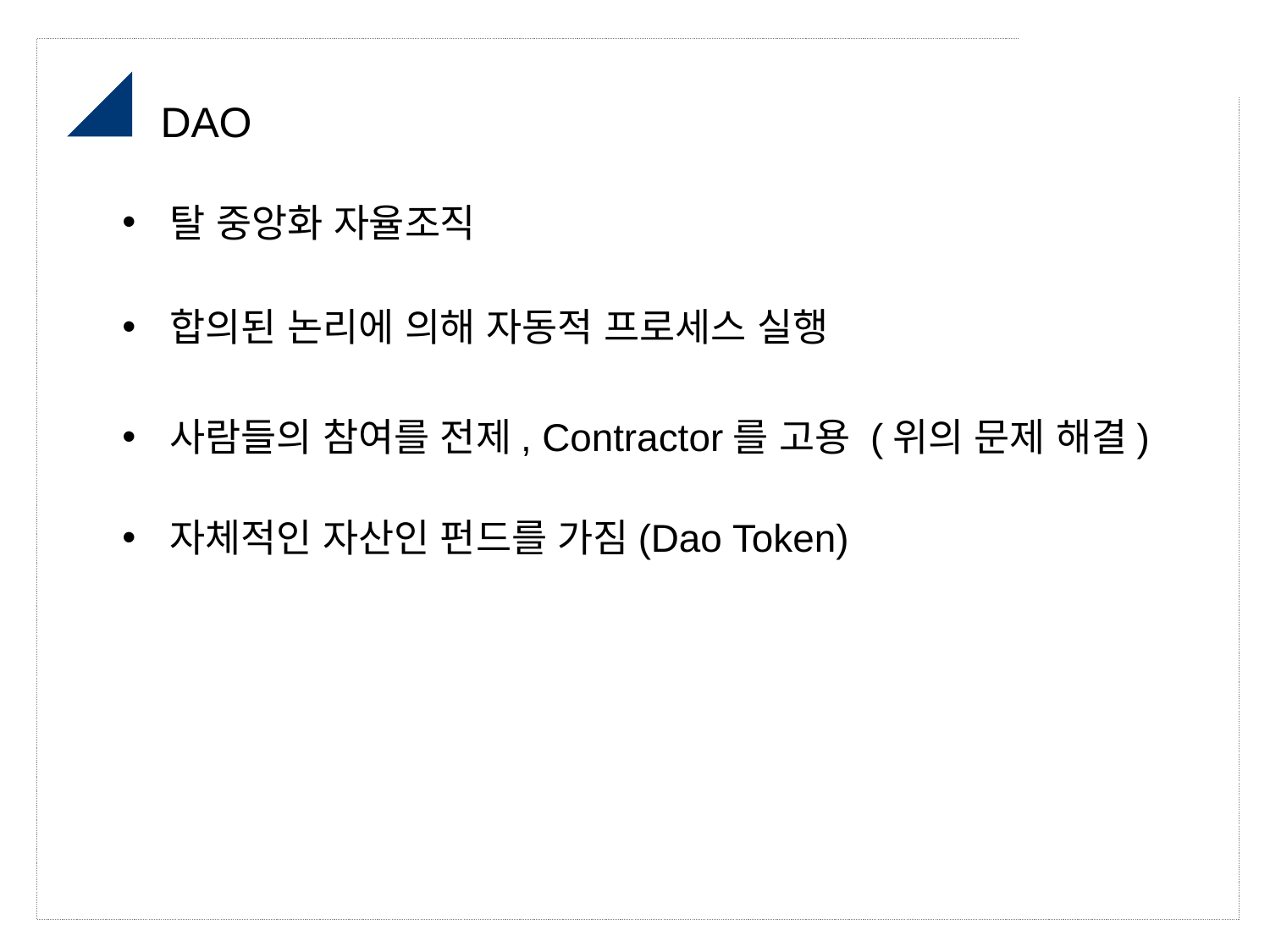

DAO
탈 중앙화 자율조직
합의된 논리에 의해 자동적 프로세스 실행
사람들의 참여를 전제, Contractor를 고용 (위의 문제 해결)
자체적인 자산인 펀드를 가짐(Dao Token)